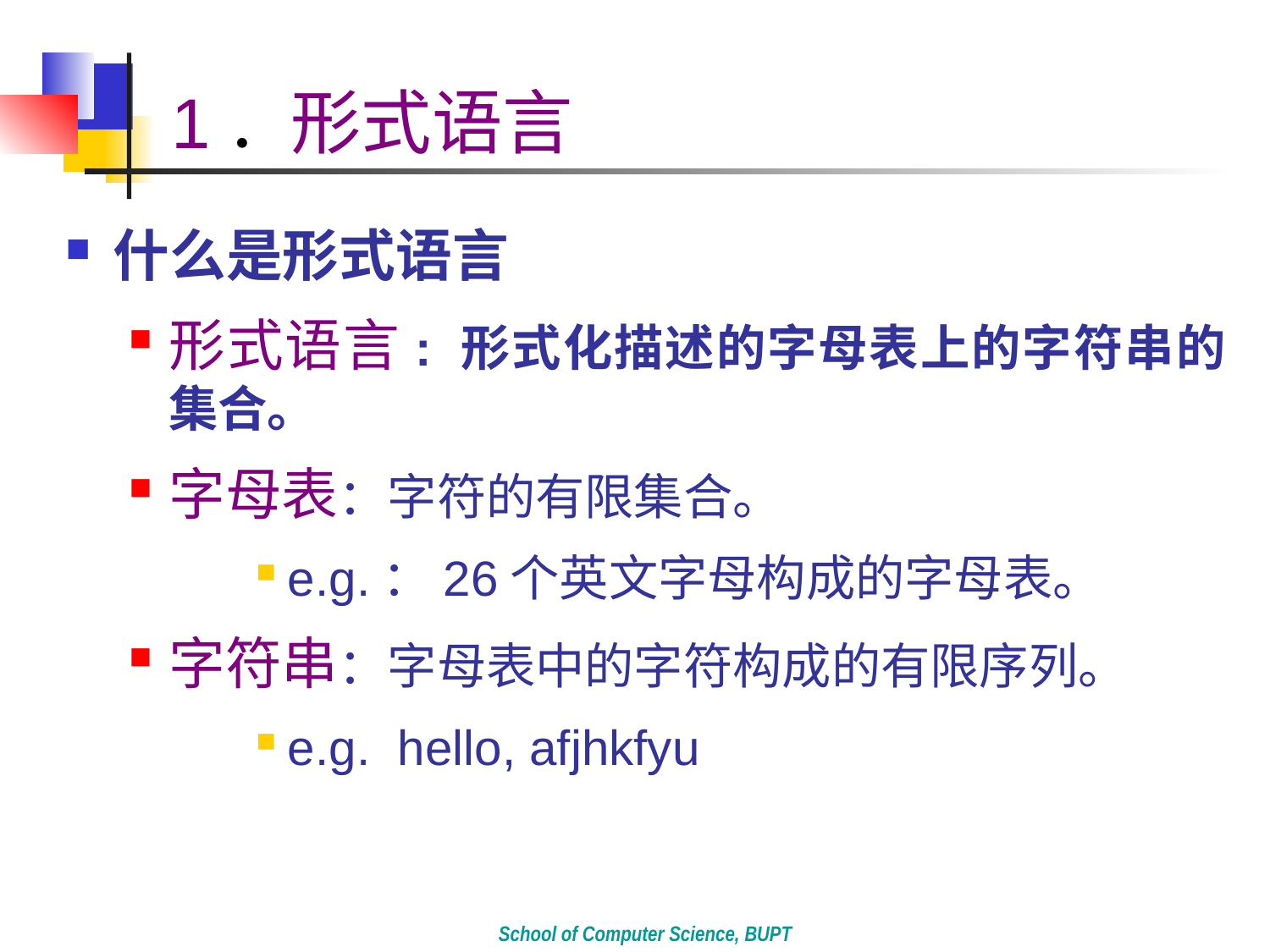

# 1．形式语言
什么是形式语言
形式语言: 形式化描述的字母表上的字符串的集合。
字母表：字符的有限集合。
e.g.：26个英文字母构成的字母表。
字符串：字母表中的字符构成的有限序列。
e.g.  hello, afjhkfyu

School of Computer Science, BUPT
20